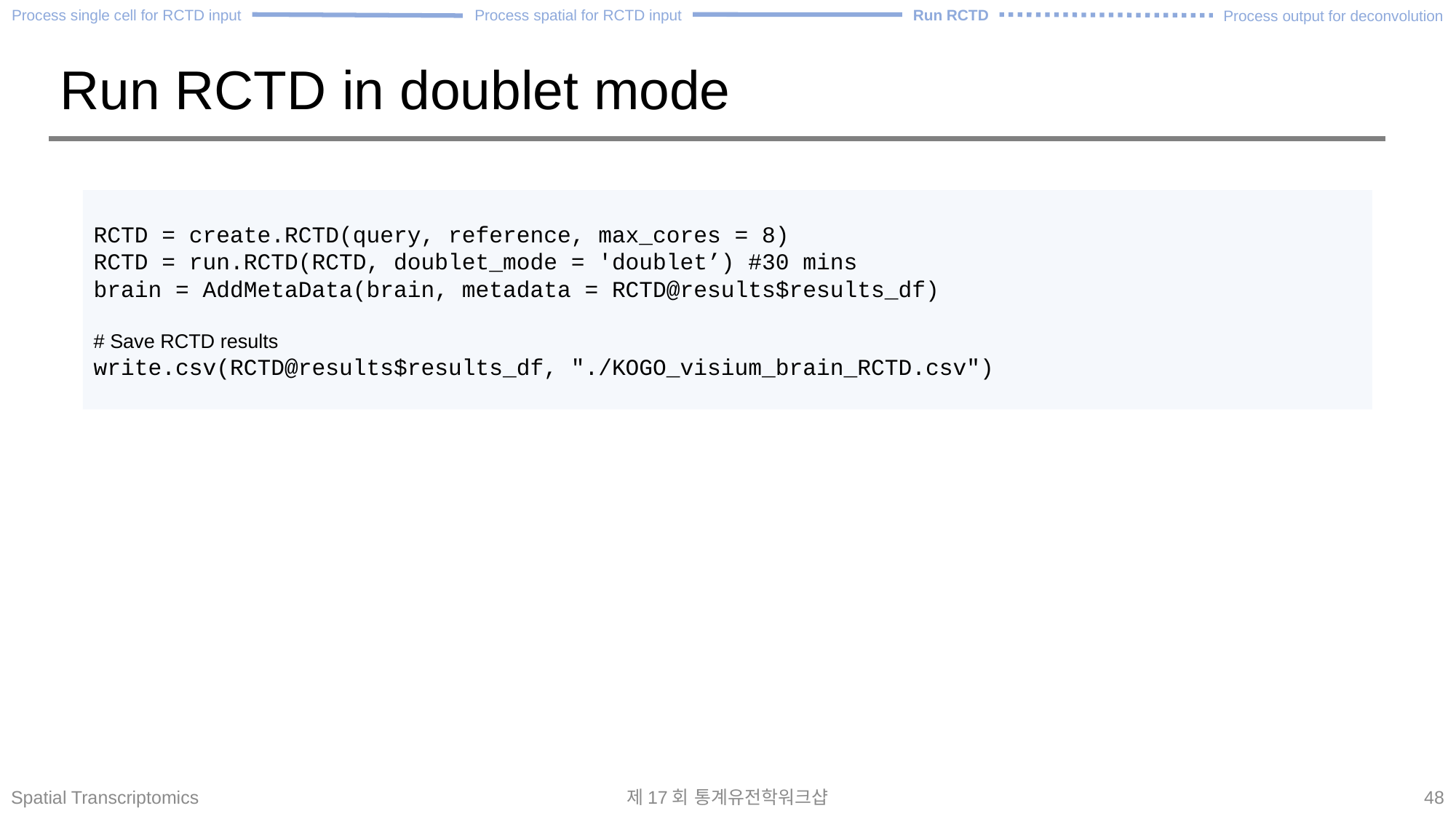

Process spatial for RCTD input
Process single cell for RCTD input
Run RCTD
Process output for deconvolution
# Run RCTD in doublet mode
RCTD = create.RCTD(query, reference, max_cores = 8)
RCTD = run.RCTD(RCTD, doublet_mode = 'doublet’) #30 mins
brain = AddMetaData(brain, metadata = RCTD@results$results_df)

# Save RCTD results
write.csv(RCTD@results$results_df, "./KOGO_visium_brain_RCTD.csv")
Spatial Transcriptomics
제17회 통계유전학워크샵
48